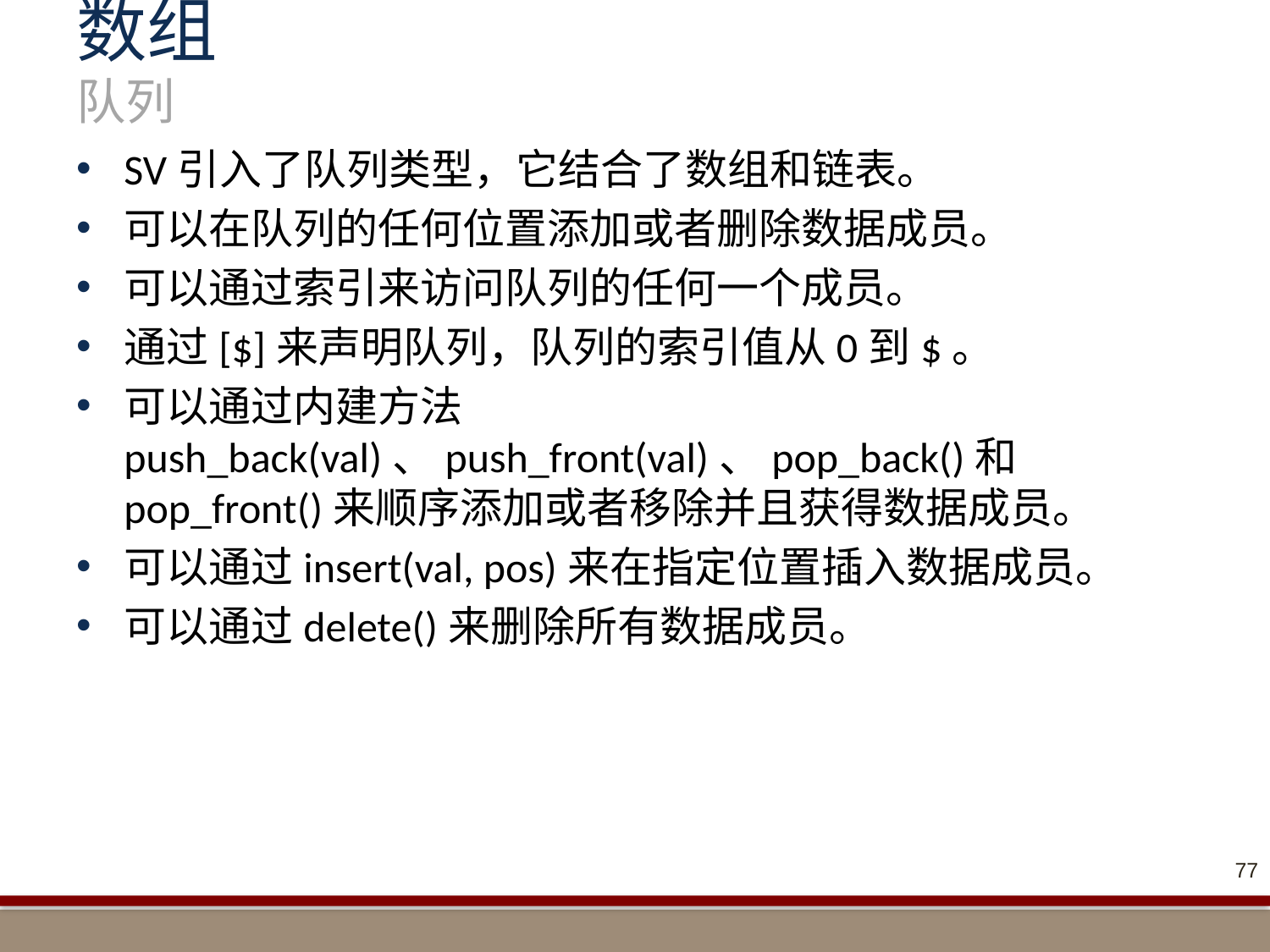

# 数组 队列
SV引入了队列类型，它结合了数组和链表。
可以在队列的任何位置添加或者删除数据成员。
可以通过索引来访问队列的任何一个成员。
通过[$]来声明队列，队列的索引值从0到$。
可以通过内建方法push_back(val)、push_front(val)、pop_back()和pop_front()来顺序添加或者移除并且获得数据成员。
可以通过insert(val, pos)来在指定位置插入数据成员。
可以通过delete()来删除所有数据成员。
77